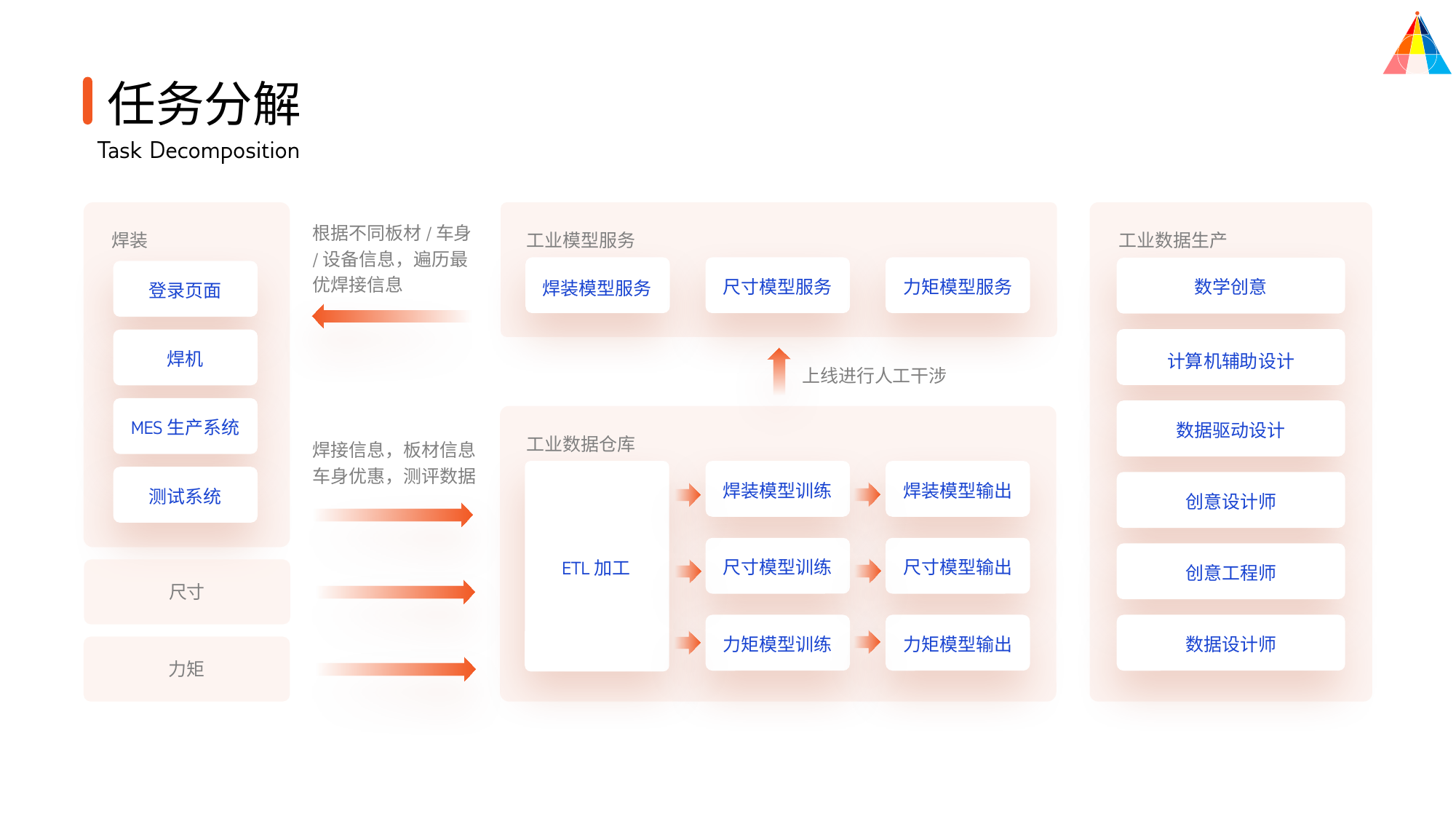

任务分解

Task Decomposition

根据不同板材/车身/设备信息，遍历最优焊接信息
焊装
工业模型服务
工业数据生产

焊装模型服务

尺寸模型服务

力矩模型服务

数学创意

登录页面

计算机辅助设计

焊机
上线进行人工干涉

MES生产系统

数据驱动设计

工业数据仓库
焊接信息，板材信息
车身优惠，测评数据

焊装模型训练

焊装模型输出

测试系统

创意设计师

尺寸模型训练

尺寸模型输出

创意工程师
ETL加工

尺寸

力矩模型训练

力矩模型输出

数据设计师

力矩